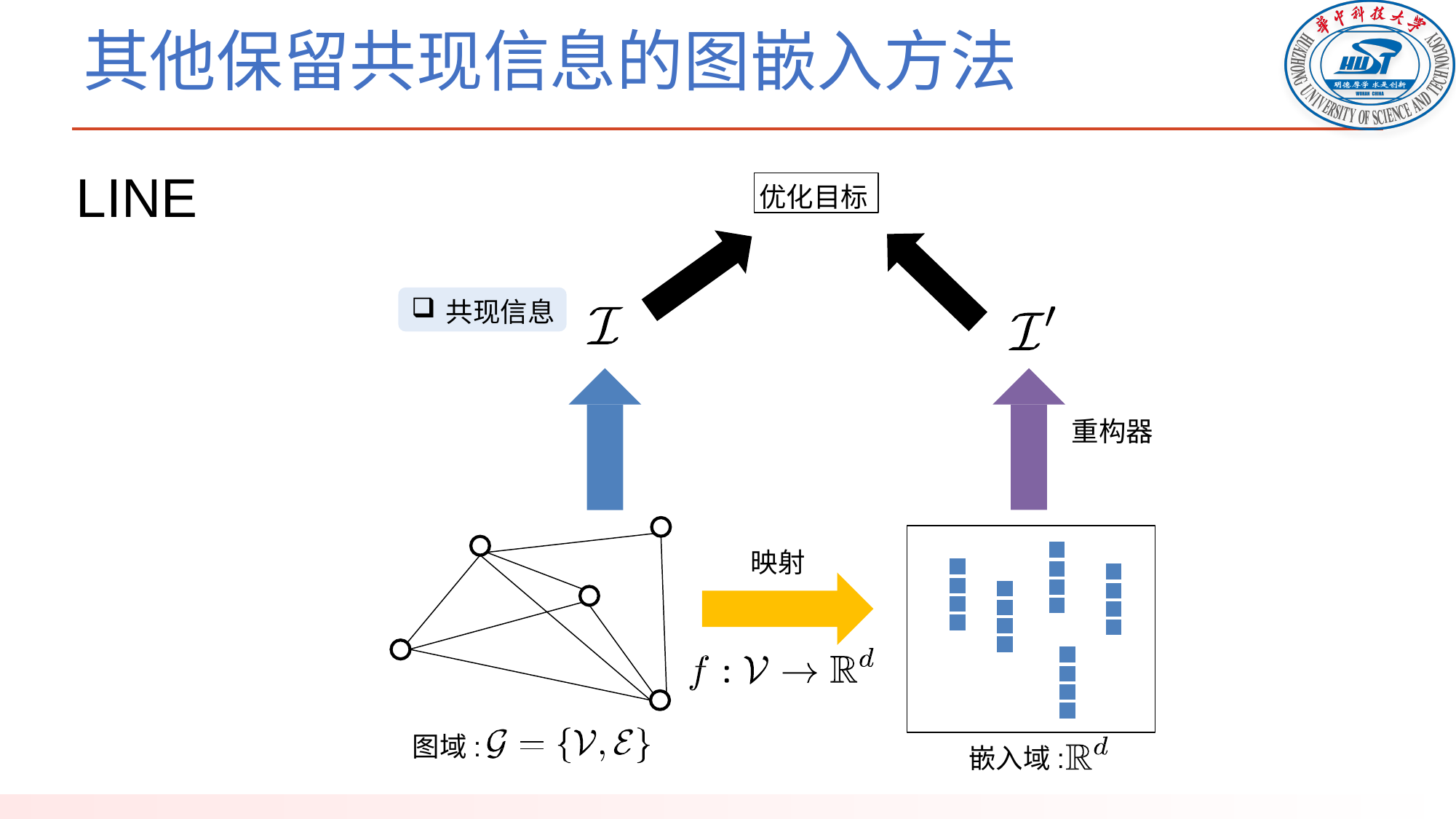

# 其他保留共现信息的图嵌入方法
LINE
优化目标

共现信息

重构器

映射

图域:

嵌入域: